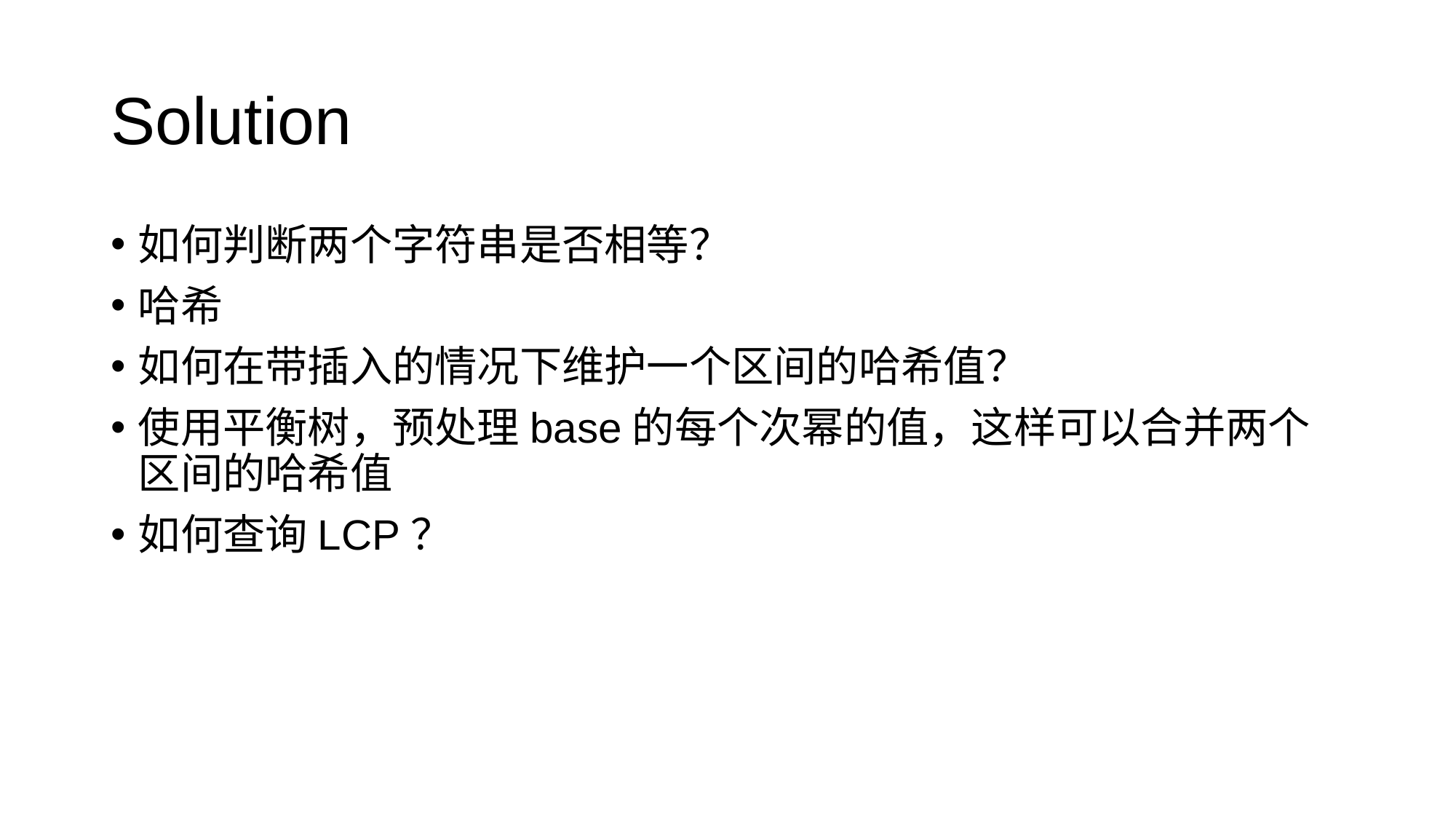

# Solution
如何判断两个字符串是否相等？
哈希
如何在带插入的情况下维护一个区间的哈希值？
使用平衡树，预处理base的每个次幂的值，这样可以合并两个区间的哈希值
如何查询LCP？